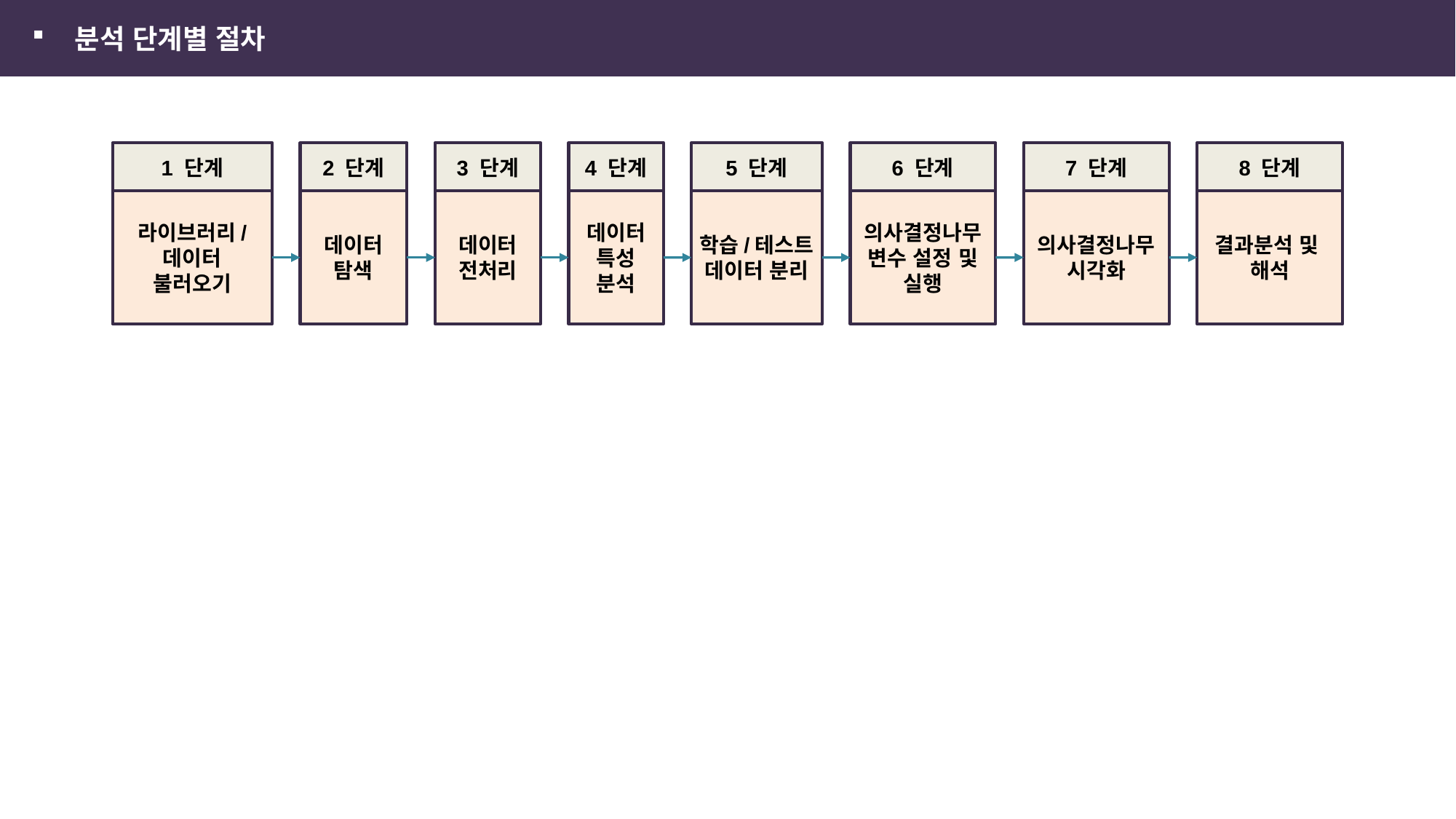

분석 단계별 절차
1 단계
2 단계
3 단계
4 단계
5 단계
6 단계
7 단계
8 단계
라이브러리/
데이터
불러오기
데이터
탐색
데이터
전처리
데이터
특성
분석
학습/테스트
데이터 분리
의사결정나무
변수 설정 및
실행
의사결정나무
시각화
결과분석 및
해석